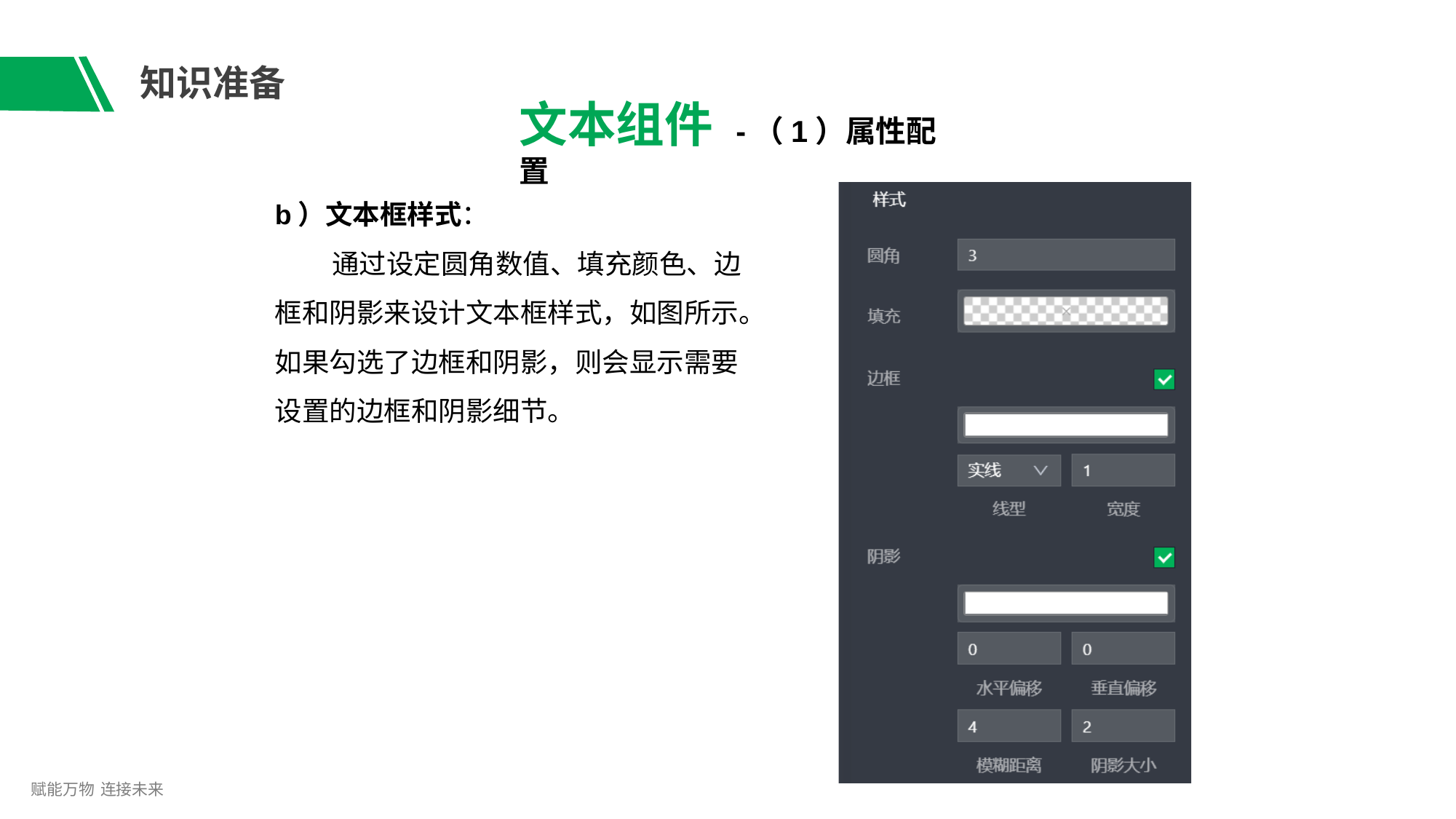

# 知识准备
文本组件 -（1）属性配置

b）文本框样式：
通过设定圆角数值、填充颜色、边 框和阴影来设计文本框样式，如图所示。 如果勾选了边框和阴影，则会显示需要 设置的边框和阴影细节。
赋能万物 连接未来